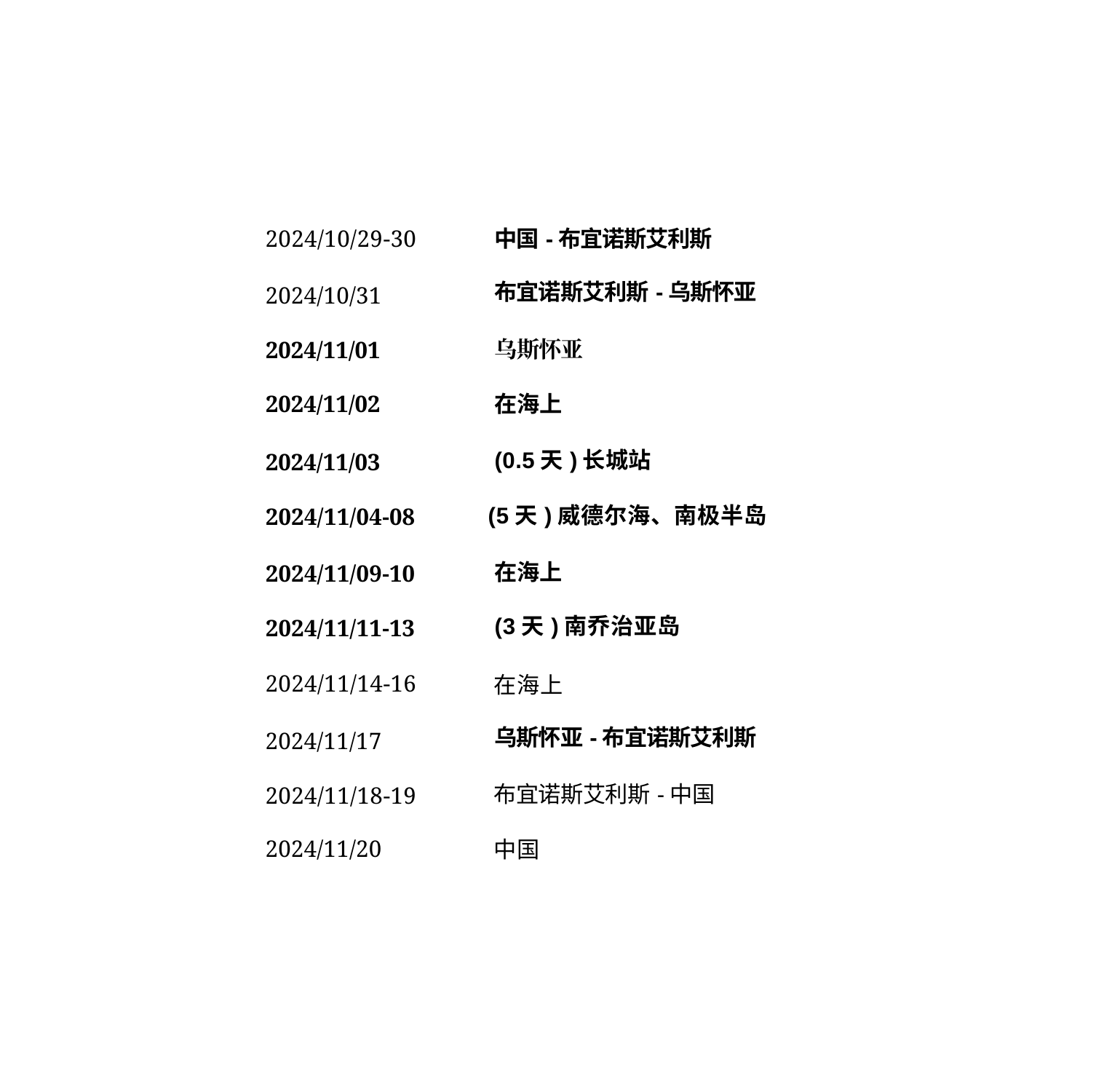

| 2024/10/29-30 | 中国-布宜诺斯艾利斯 |
| --- | --- |
| 2024/10/31 | 布宜诺斯艾利斯-乌斯怀亚 |
| 2024/11/01 | 乌斯怀亚 |
| 2024/11/02 | 在海上 |
| 2024/11/03 | (0.5天)长城站 |
| 2024/11/04-08 | (5天)威德尔海、南极半岛 |
| 2024/11/09-10 | 在海上 |
| 2024/11/11-13 | (3天)南乔治亚岛 |
| 2024/11/14-16 | 在海上 |
| 2024/11/17 | 乌斯怀亚-布宜诺斯艾利斯 |
| 2024/11/18-19 | 布宜诺斯艾利斯-中国 |
| 2024/11/20 | 中国 |